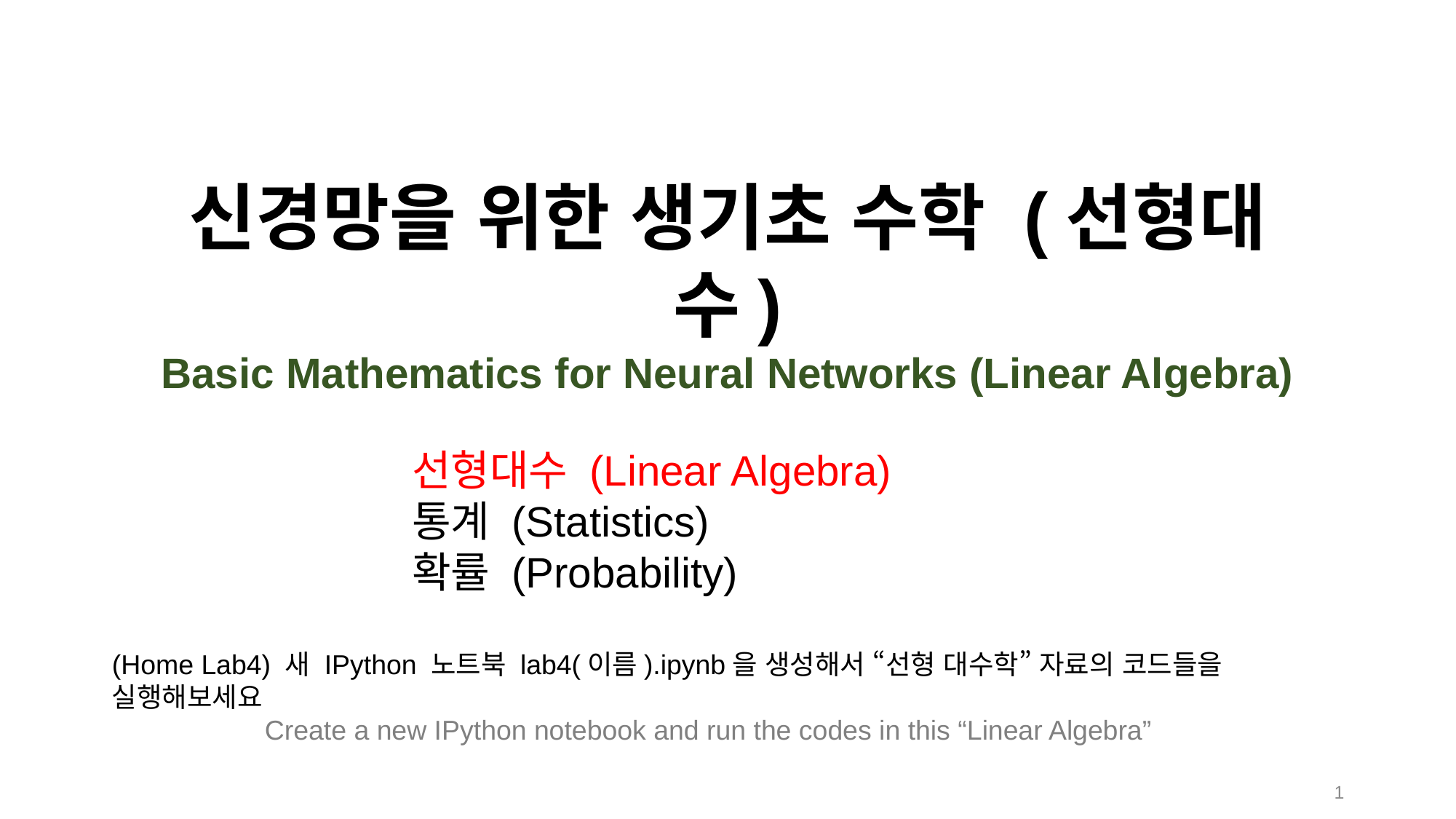

# 신경망을 위한 생기초 수학 (선형대수) Basic Mathematics for Neural Networks (Linear Algebra)
선형대수 (Linear Algebra)
통계 (Statistics)
확률 (Probability)

(Home Lab4) 새 IPython 노트북 lab4(이름).ipynb을 생성해서 “선형 대수학” 자료의 코드들을 실행해보세요
                    Create a new IPython notebook and run the codes in this “Linear Algebra”
1